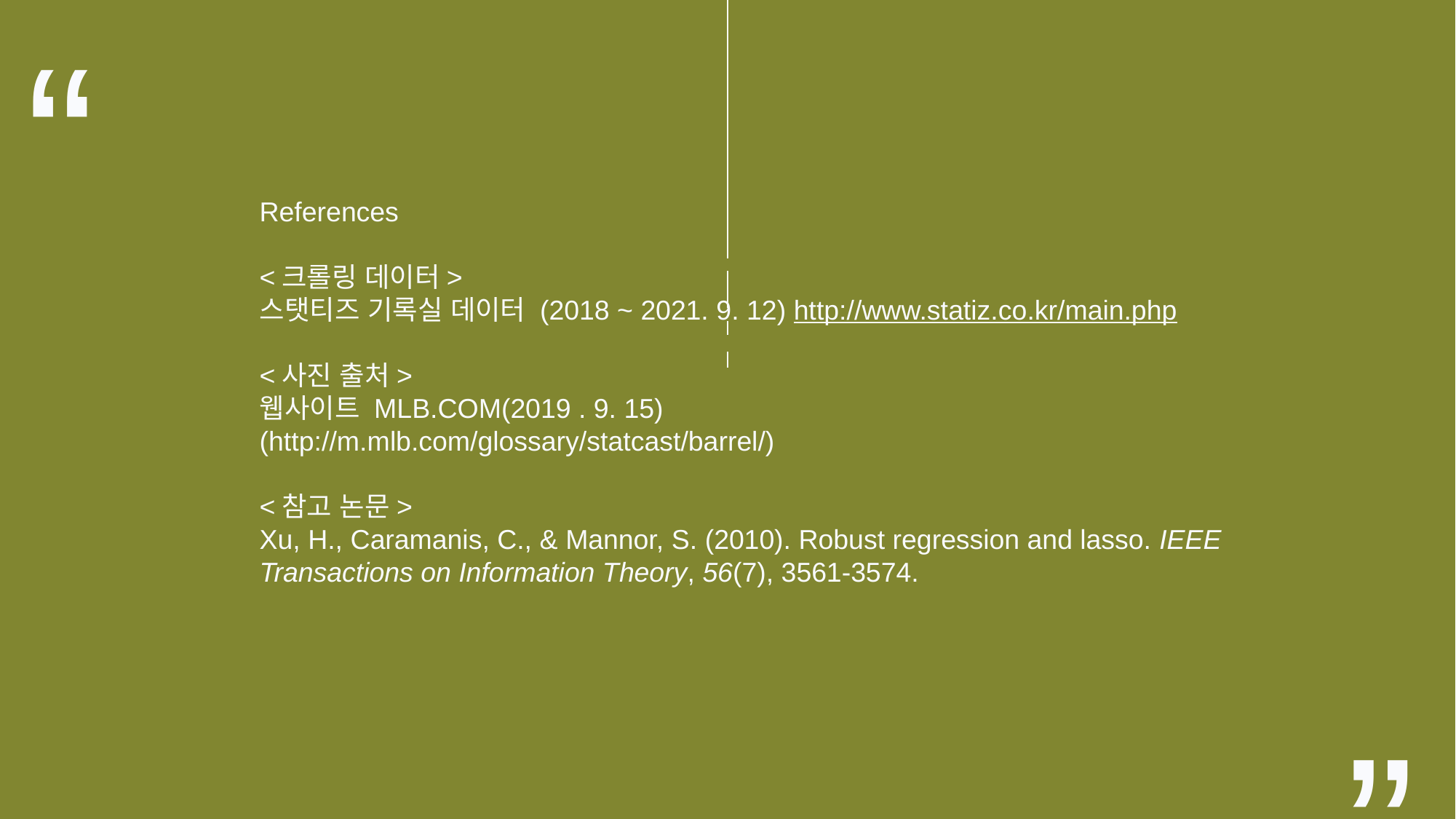

“
References

<크롤링 데이터>
스탯티즈 기록실 데이터 (2018 ~ 2021. 9. 12) http://www.statiz.co.kr/main.php

<사진 출처>
웹사이트 MLB.COM(2019 . 9. 15)
(http://m.mlb.com/glossary/statcast/barrel/)

<참고 논문>
Xu, H., Caramanis, C., & Mannor, S. (2010). Robust regression and lasso. IEEE Transactions on Information Theory, 56(7), 3561-3574.

”